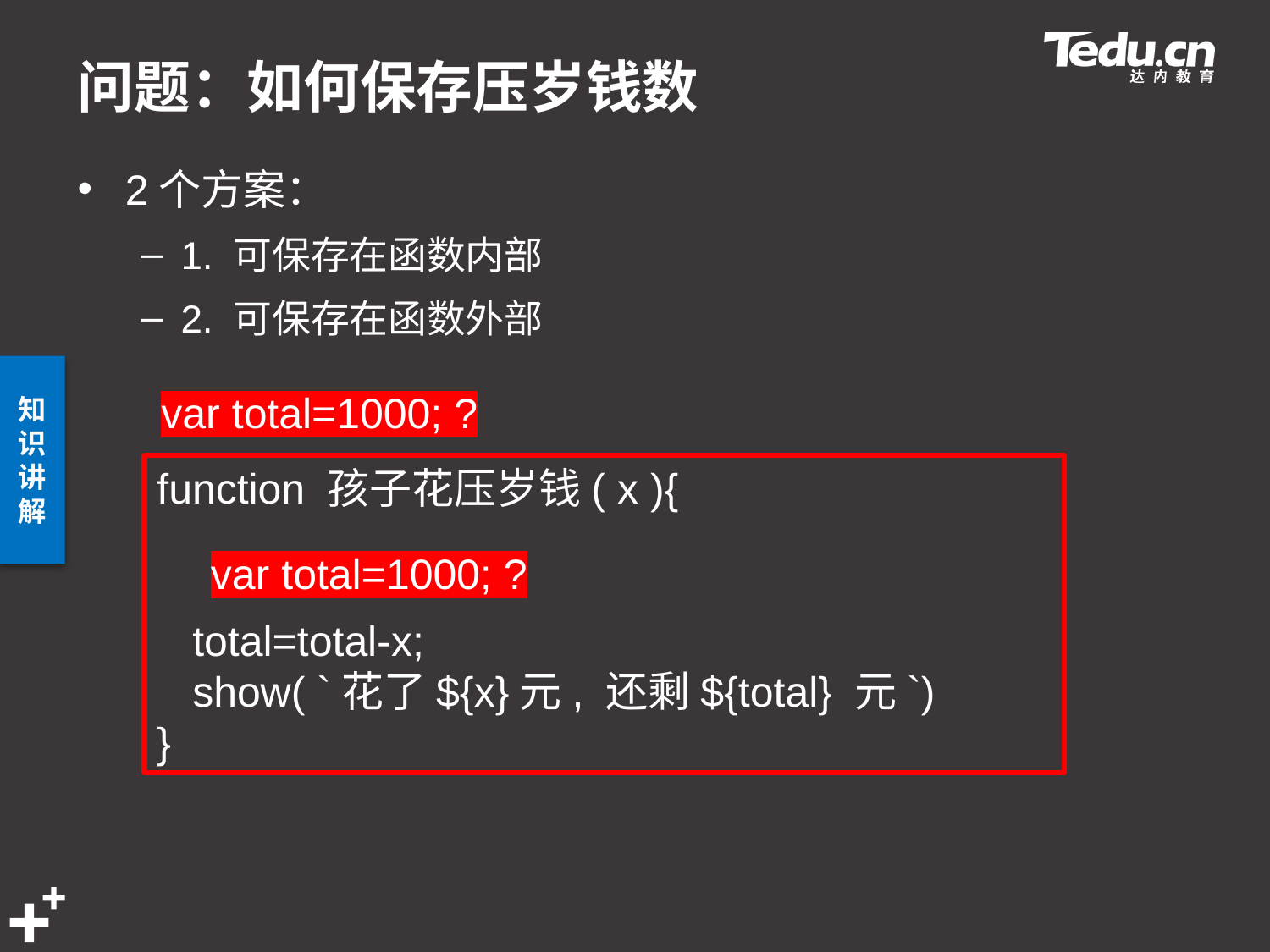

# 问题：如何保存压岁钱数
2个方案：
1. 可保存在函数内部
2. 可保存在函数外部
var total=1000; ?
function 孩子花压岁钱( x ){

   total=total-x;
   show( `花了${x}元, 还剩${total} 元`)
}
var total=1000; ?